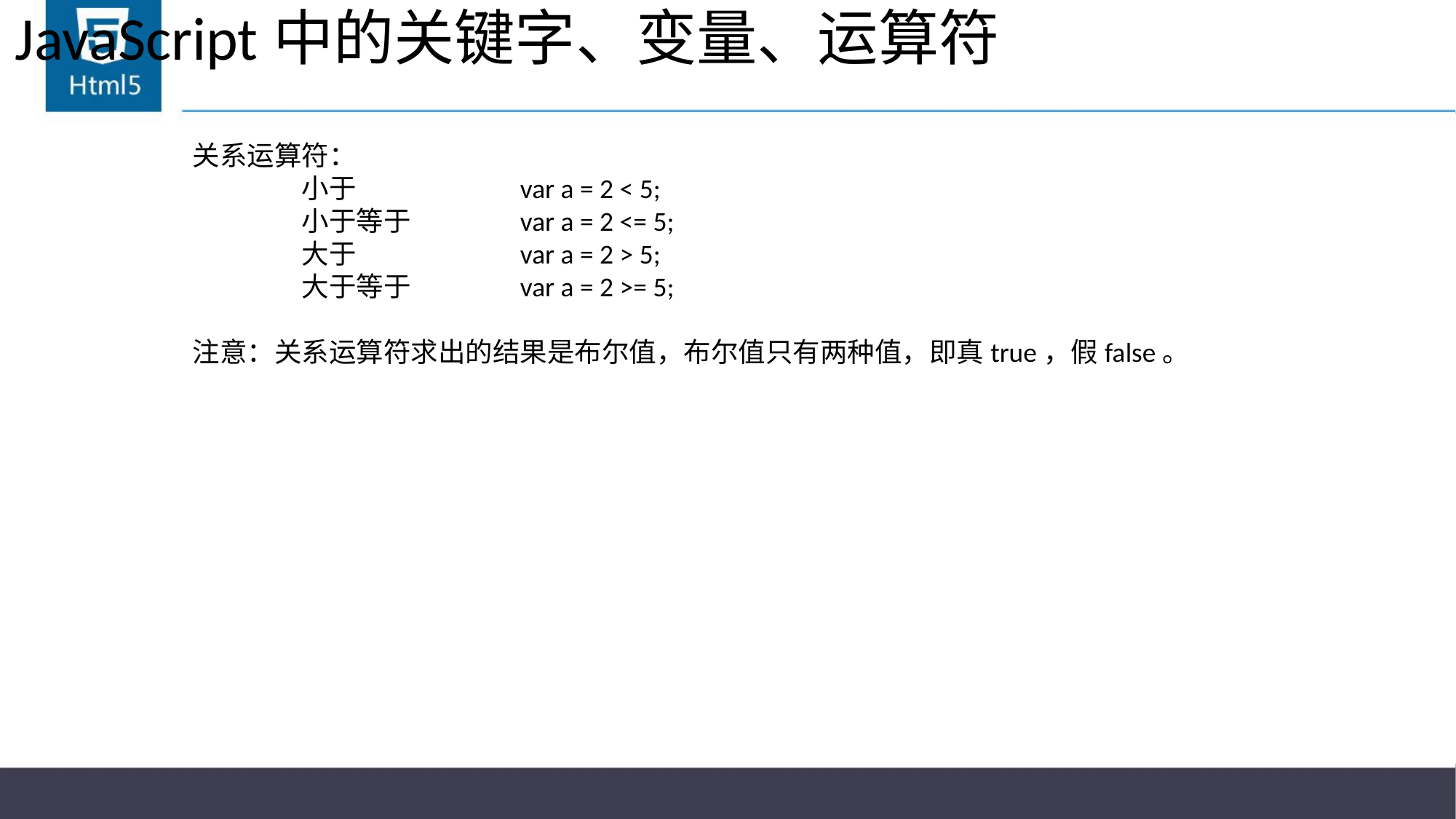

# JavaScript中的关键字、变量、运算符
关系运算符：
	小于		var a = 2 < 5;
	小于等于	var a = 2 <= 5;
	大于		var a = 2 > 5;
	大于等于	var a = 2 >= 5;

注意：关系运算符求出的结果是布尔值，布尔值只有两种值，即真true，假false。